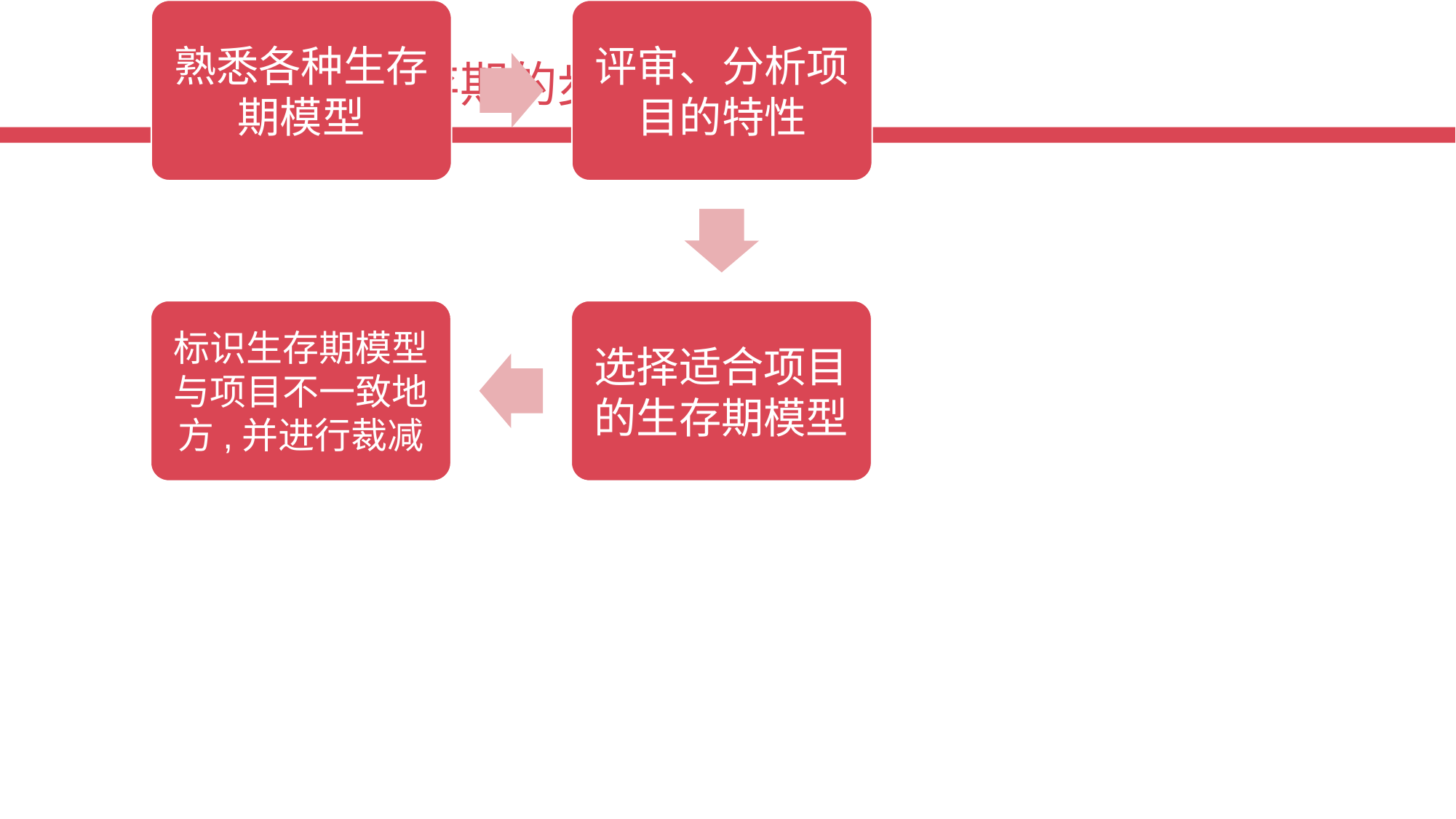

# 选择生存期的步骤
熟悉各种生存期模型

评审、分析项目的特性

选择适合项目的生存期模型

标识生存期模型与项目不一致地方,并进行裁减

100